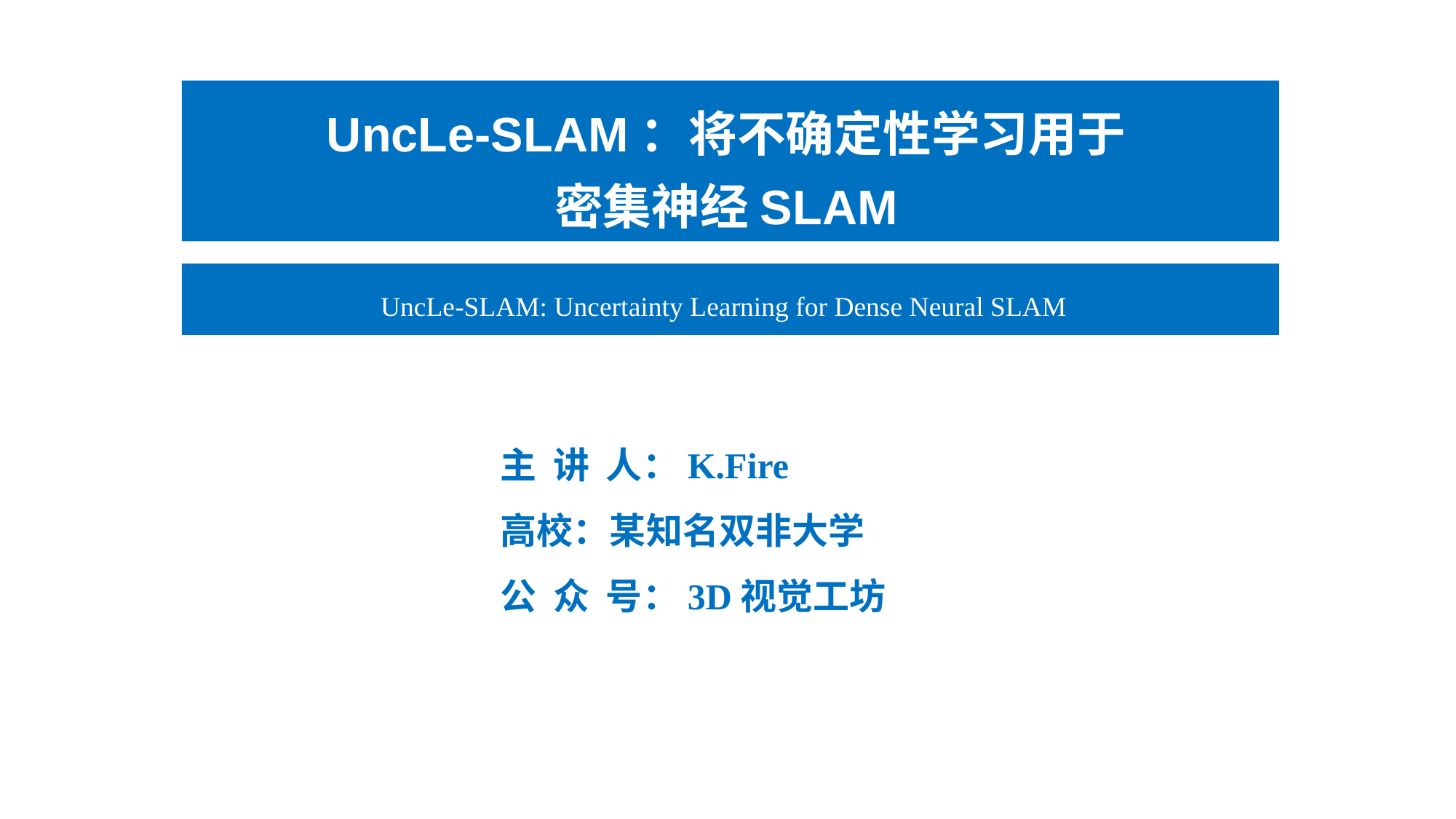

UncLe-SLAM：将不确定性学习用于
密集神经SLAM

UncLe-SLAM: Uncertainty Learning for Dense Neural SLAM
主  讲  人：K.Fire
高校：某知名双非大学
公  众  号：3D视觉工坊